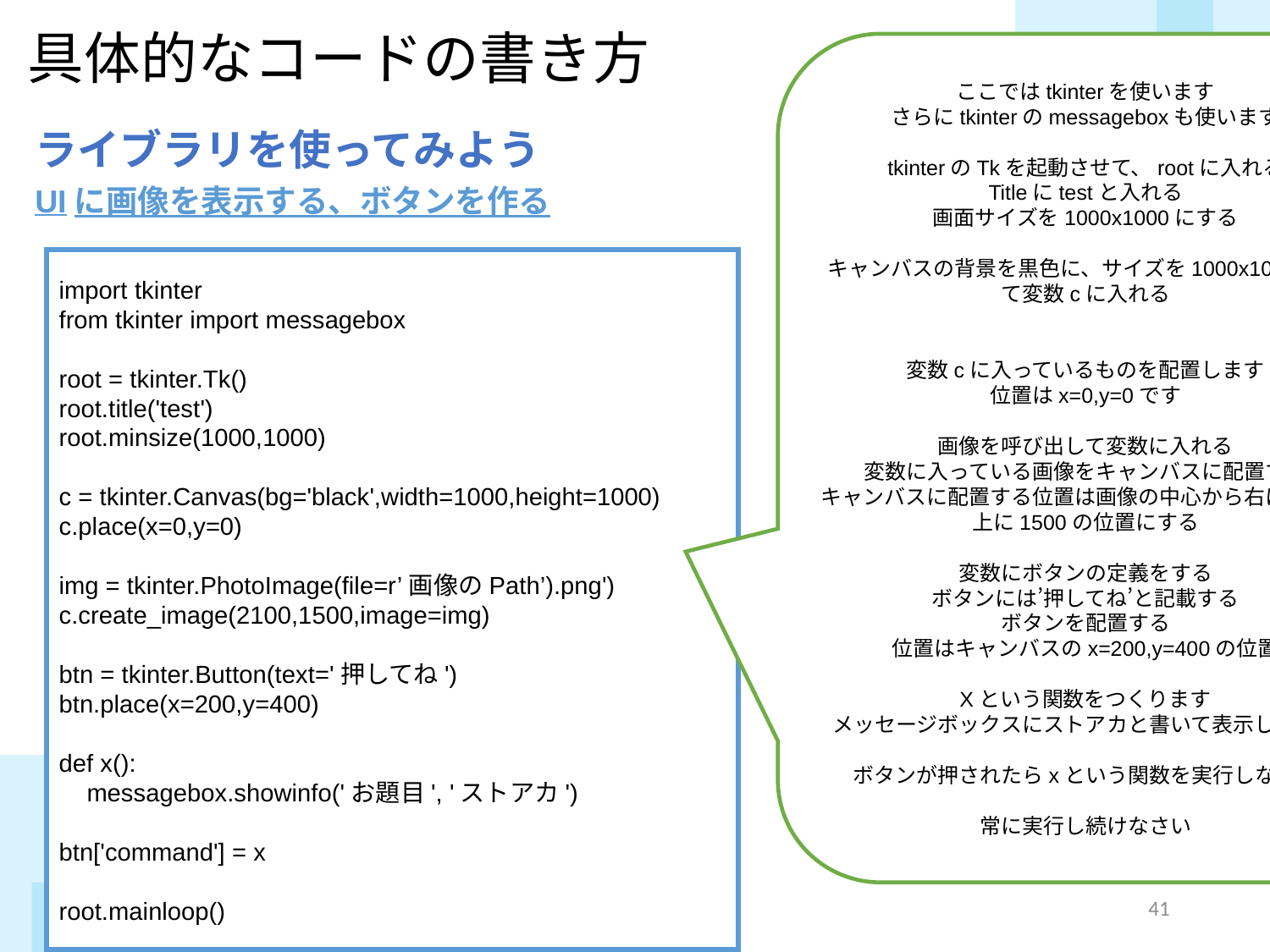

具体的なコードの書き方
ここではtkinterを使います
さらにtkinterのmessageboxも使います

tkinterのTkを起動させて、rootに入れる
Titleにtestと入れる
画面サイズを1000x1000にする

キャンバスの背景を黒色に、サイズを1000x1000にして変数cに入れる

変数cに入っているものを配置します
位置はx=0,y=0です

画像を呼び出して変数に入れる
変数に入っている画像をキャンバスに配置する
キャンバスに配置する位置は画像の中心から右に2100,上に1500の位置にする

変数にボタンの定義をする
ボタンには’押してね’と記載する
ボタンを配置する
位置はキャンバスのx=200,y=400の位置

Xという関数をつくります
メッセージボックスにストアカと書いて表示しなさい

ボタンが押されたらxという関数を実行しなさい

常に実行し続けなさい
ライブラリを使ってみよう
UIに画像を表示する、ボタンを作る
import tkinter
from tkinter import messagebox

root = tkinter.Tk()
root.title('test')
root.minsize(1000,1000)

c = tkinter.Canvas(bg='black',width=1000,height=1000)
c.place(x=0,y=0)

img = tkinter.PhotoImage(file=r’画像のPath’).png')
c.create_image(2100,1500,image=img)

btn = tkinter.Button(text='押してね')
btn.place(x=200,y=400)

def x():
    messagebox.showinfo('お題目', 'ストアカ')

btn['command'] = x

root.mainloop()
41